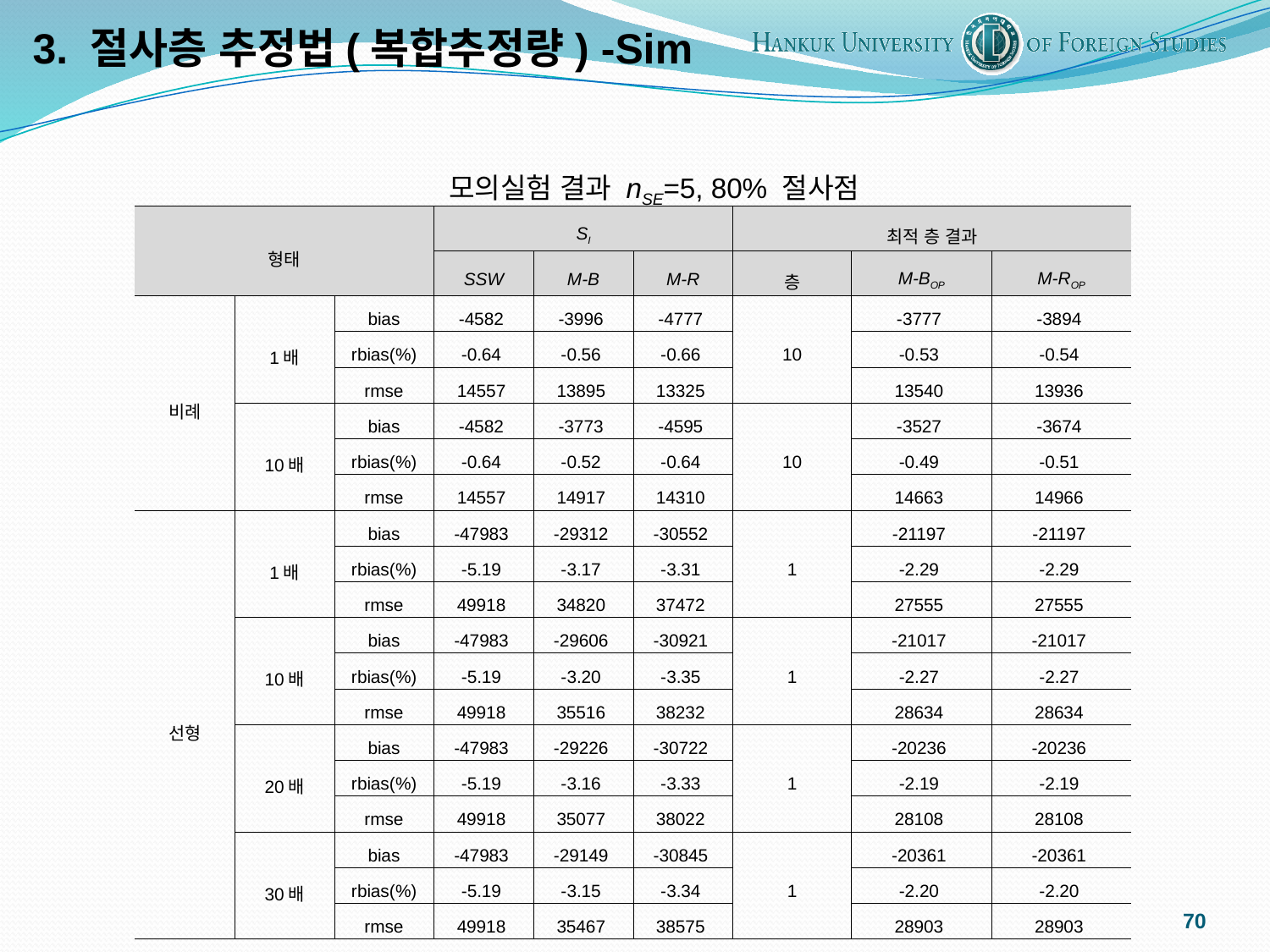

3. 절사층 추정법(복합추정량) -Sim
모의실험 결과 nSE=5, 80% 절사점
| 형태 |  |  | SI |  |  | 최적 층 결과 |  |  |
| --- | --- | --- | --- | --- | --- | --- | --- | --- |
|  |  |  | SSW | M-B | M-R | 층 | M-BOP | M-ROP |
| 비례 | 1배 | bias | -4582 | -3996 | -4777 | 10 | -3777 | -3894 |
|  |  | rbias(%) | -0.64 | -0.56 | -0.66 |  | -0.53 | -0.54 |
|  |  | rmse | 14557 | 13895 | 13325 |  | 13540 | 13936 |
|  | 10배 | bias | -4582 | -3773 | -4595 | 10 | -3527 | -3674 |
|  |  | rbias(%) | -0.64 | -0.52 | -0.64 |  | -0.49 | -0.51 |
|  |  | rmse | 14557 | 14917 | 14310 |  | 14663 | 14966 |
| 선형 | 1배 | bias | -47983 | -29312 | -30552 | 1 | -21197 | -21197 |
|  |  | rbias(%) | -5.19 | -3.17 | -3.31 |  | -2.29 | -2.29 |
|  |  | rmse | 49918 | 34820 | 37472 |  | 27555 | 27555 |
|  | 10배 | bias | -47983 | -29606 | -30921 | 1 | -21017 | -21017 |
|  |  | rbias(%) | -5.19 | -3.20 | -3.35 |  | -2.27 | -2.27 |
|  |  | rmse | 49918 | 35516 | 38232 |  | 28634 | 28634 |
|  | 20배 | bias | -47983 | -29226 | -30722 | 1 | -20236 | -20236 |
|  |  | rbias(%) | -5.19 | -3.16 | -3.33 |  | -2.19 | -2.19 |
|  |  | rmse | 49918 | 35077 | 38022 |  | 28108 | 28108 |
|  | 30배 | bias | -47983 | -29149 | -30845 | 1 | -20361 | -20361 |
|  |  | rbias(%) | -5.19 | -3.15 | -3.34 |  | -2.20 | -2.20 |
|  |  | rmse | 49918 | 35467 | 38575 |  | 28903 | 28903 |

70